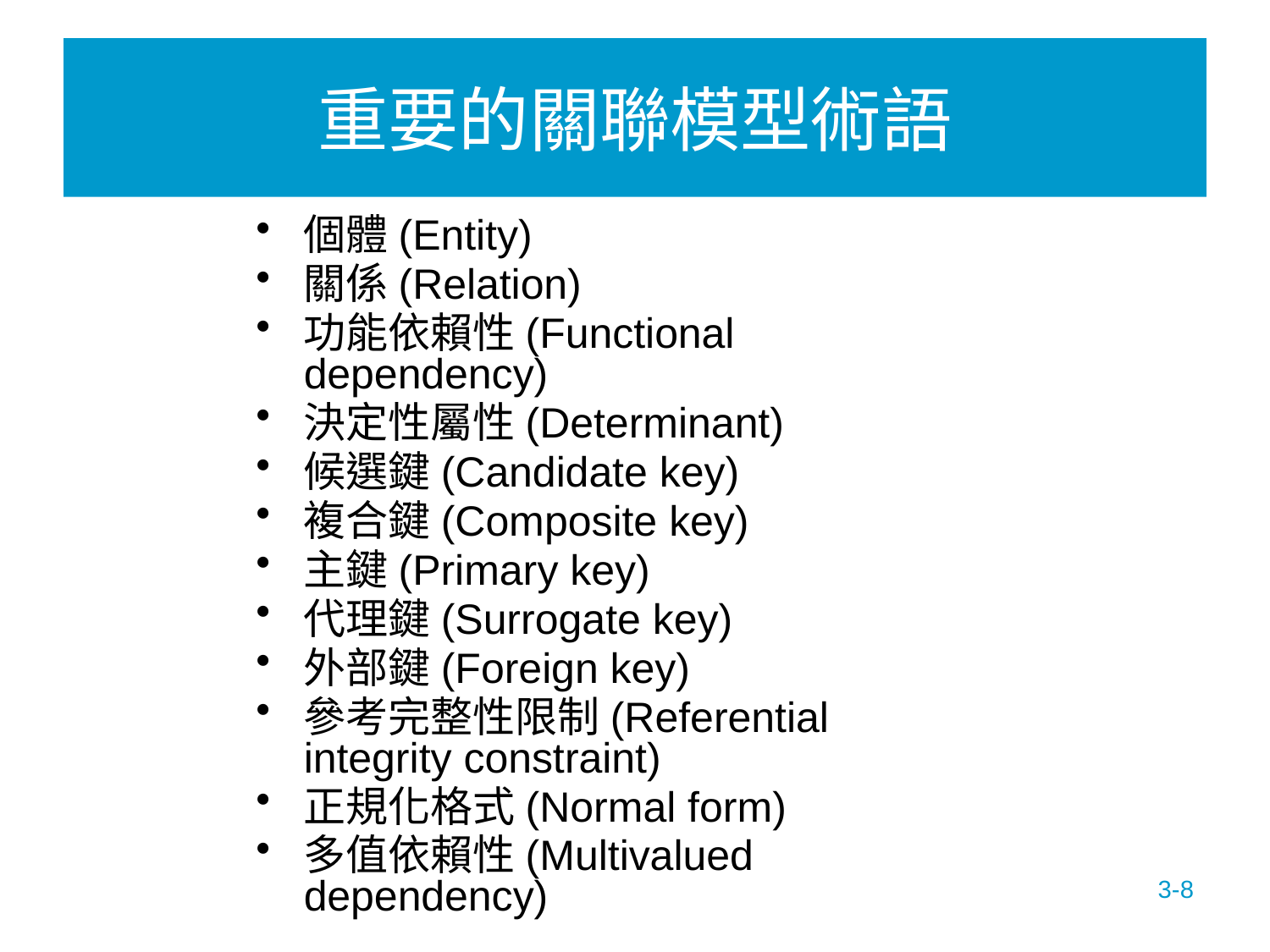

# 重要的關聯模型術語
個體(Entity)
關係(Relation)
功能依賴性(Functional dependency)
決定性屬性(Determinant)
候選鍵(Candidate key)
複合鍵(Composite key)
主鍵(Primary key)
代理鍵(Surrogate key)
外部鍵(Foreign key)
參考完整性限制(Referential integrity constraint)
正規化格式(Normal form)
多值依賴性(Multivalued dependency)
3-8